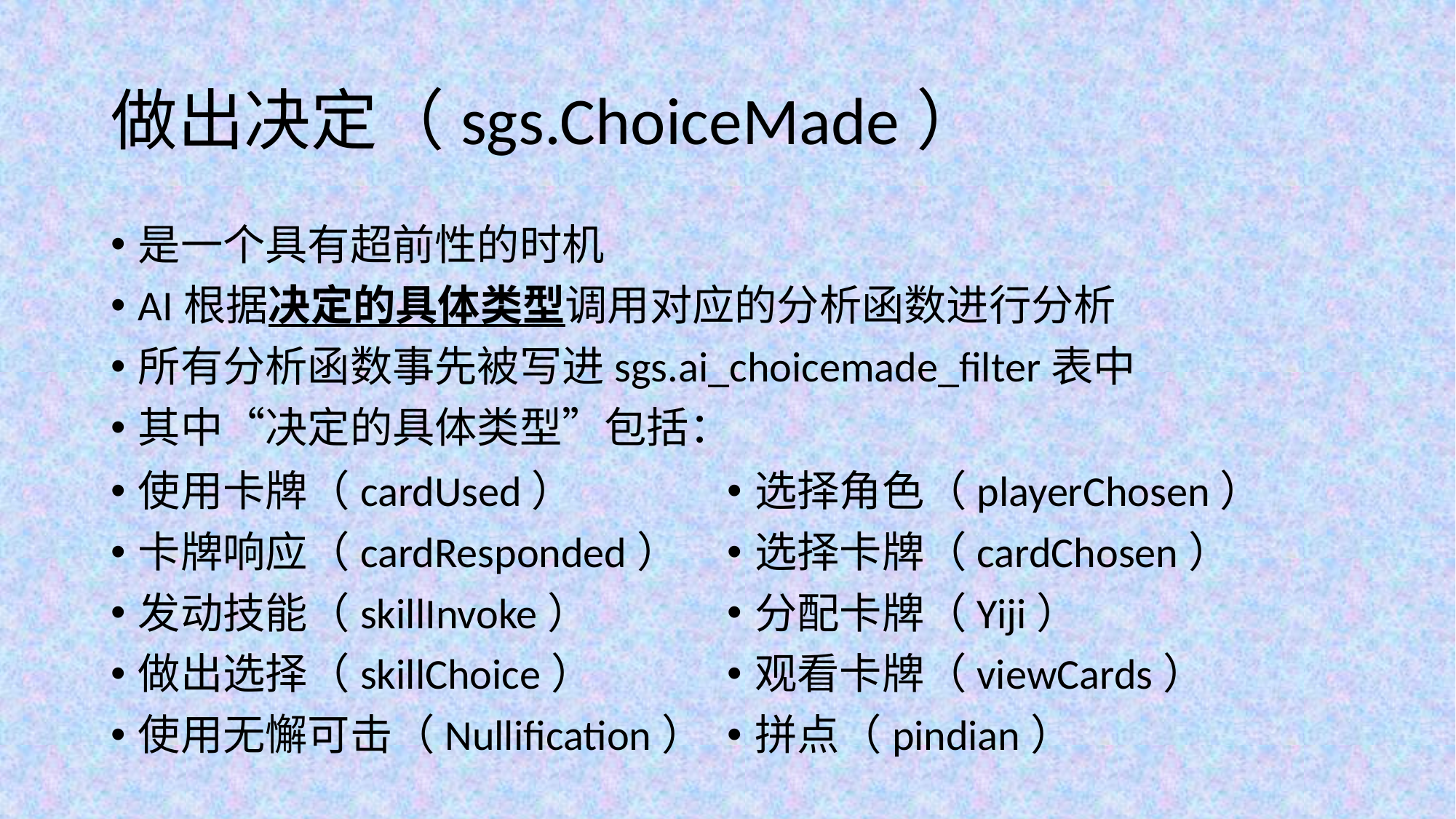

# 做出决定（sgs.ChoiceMade）
是一个具有超前性的时机
AI根据决定的具体类型调用对应的分析函数进行分析
所有分析函数事先被写进sgs.ai_choicemade_filter表中
其中“决定的具体类型”包括：
使用卡牌（cardUsed）
卡牌响应（cardResponded）
发动技能（skillInvoke）
做出选择（skillChoice）
使用无懈可击（Nullification）
选择角色（playerChosen）
选择卡牌（cardChosen）
分配卡牌（Yiji）
观看卡牌（viewCards）
拼点（pindian）